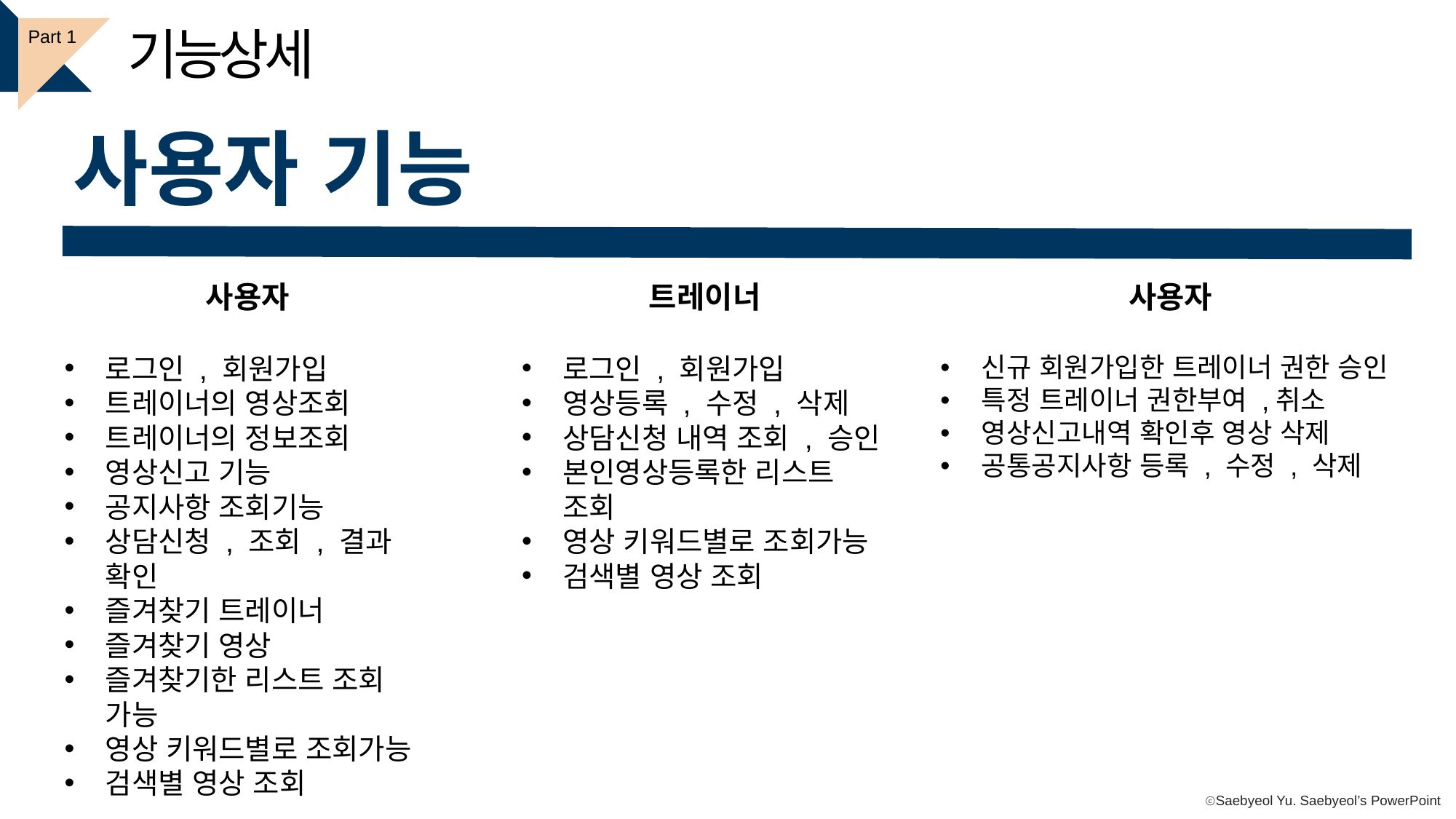

기능상세

Part 1
사용자 기능
트레이너

로그인 , 회원가입
영상등록 , 수정 , 삭제
상담신청 내역 조회 , 승인
본인영상등록한 리스트 조회
영상 키워드별로 조회가능
검색별 영상 조회

사용자

신규 회원가입한 트레이너 권한 승인
특정 트레이너 권한부여 ,취소
영상신고내역 확인후 영상 삭제
공통공지사항 등록 , 수정 , 삭제

사용자

로그인 , 회원가입
트레이너의 영상조회
트레이너의 정보조회
영상신고 기능
공지사항 조회기능
상담신청 , 조회 , 결과 확인
즐겨찾기 트레이너
즐겨찾기 영상
즐겨찾기한 리스트 조회 가능
영상 키워드별로 조회가능
검색별 영상 조회